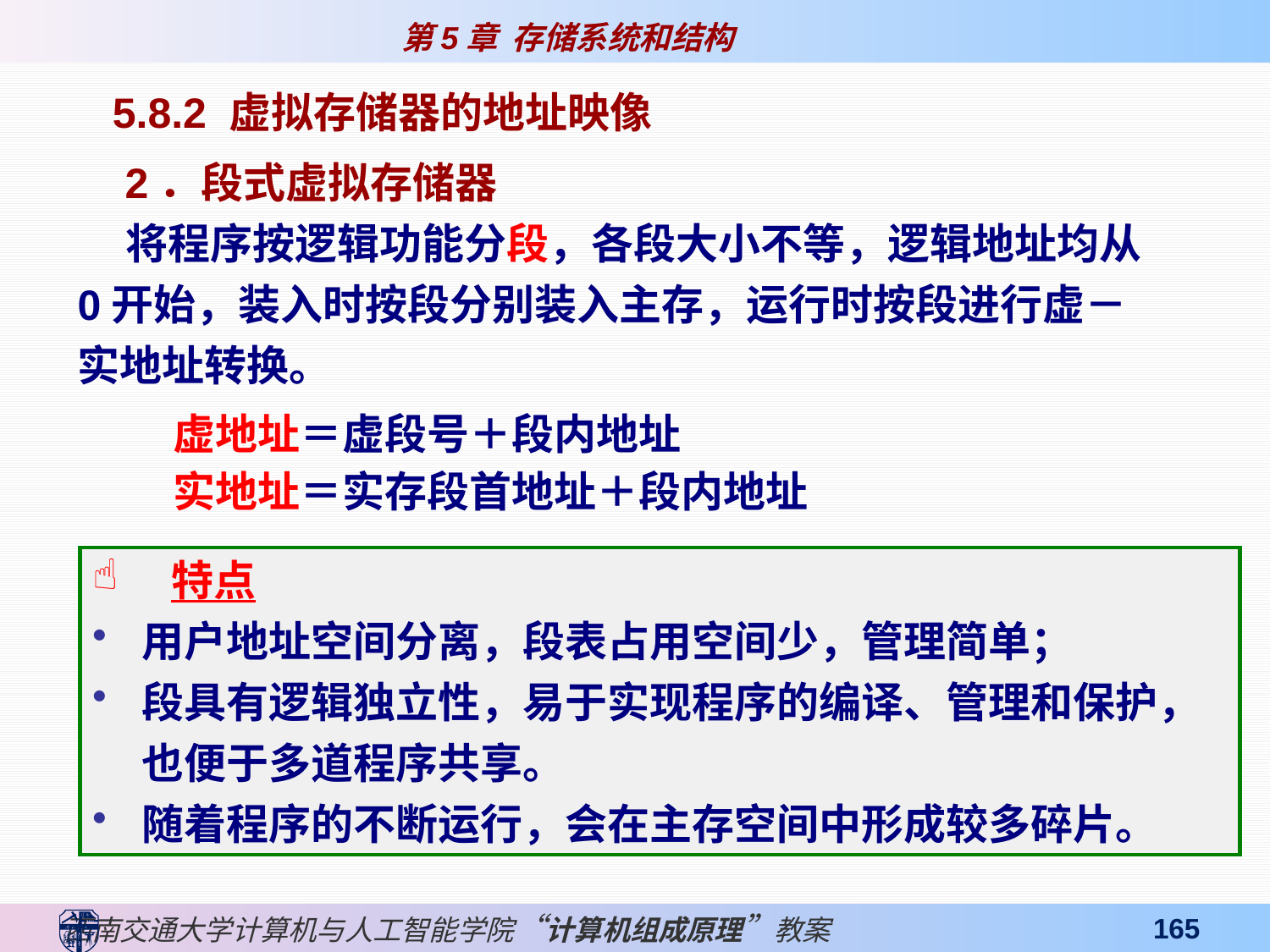

5.8.2 虚拟存储器的地址映像
    2．段式虚拟存储器
    将程序按逻辑功能分段，各段大小不等，逻辑地址均从0开始，装入时按段分别装入主存，运行时按段进行虚－实地址转换。
         虚地址＝虚段号＋段内地址
         实地址＝实存段首地址＋段内地址
  特点
用户地址空间分离，段表占用空间少，管理简单；
段具有逻辑独立性，易于实现程序的编译、管理和保护，也便于多道程序共享。
随着程序的不断运行，会在主存空间中形成较多碎片。